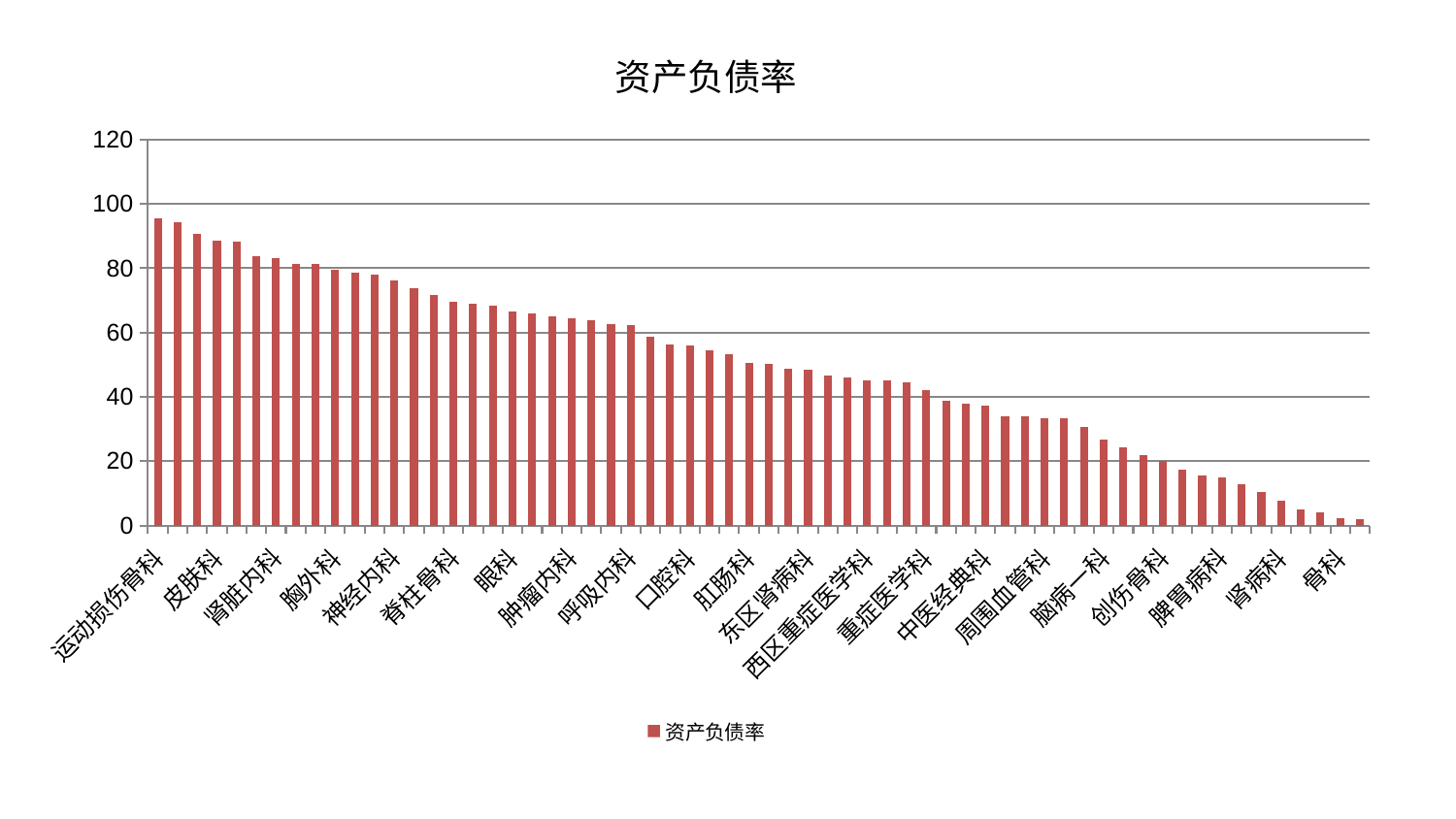

### Chart: 资产负债率

| Category | 资产负债率 |
|---|---|
| 运动损伤骨科 | 95.64269895362574 |
| 心病四科 | 94.26566102494289 |
| 耳鼻喉科 | 90.76494432379576 |
| 皮肤科 | 88.49611864730531 |
| 血液科 | 88.32809875595105 |
| 身心医学科 | 83.62304376712717 |
| 肾脏内科 | 83.30814042175179 |
| 妇科 | 81.48895923891706 |
| 泌尿外科 | 81.21650749541867 |
| 胸外科 | 79.53542722398146 |
| 男科 | 78.7483980548662 |
| 脑病三科 | 78.06193460572408 |
| 神经内科 | 76.14475338433277 |
| 心病三科 | 73.79452325927083 |
| 产科 | 71.81720635081481 |
| 脊柱骨科 | 69.71499619952239 |
| 内分泌科 | 68.83899098268999 |
| 心血管内科 | 68.2386001649684 |
| 眼科 | 66.61159036929159 |
| 康复科 | 65.918136431991 |
| 乳腺甲状腺外科 | 65.1708344504052 |
| 肿瘤内科 | 64.45657721079965 |
| 脑病二科 | 63.94268529733878 |
| 综合内科 | 62.70637322679542 |
| 呼吸内科 | 62.29060209388819 |
| 儿科 | 58.73566321283392 |
| 消化内科 | 56.23370147533411 |
| 口腔科 | 56.07623205924477 |
| 妇二科 | 54.609251563637585 |
| 风湿病科 | 53.178543316800585 |
| 肛肠科 | 50.533389145250986 |
| 显微骨科 | 50.32017073456174 |
| 肝病科 | 48.80316012347203 |
| 东区肾病科 | 48.49557106459965 |
| 心病二科 | 46.67274419332137 |
| 肝胆外科 | 46.03899522323876 |
| 西区重症医学科 | 45.1496336502567 |
| 医院 | 45.056881827952175 |
| 中医外治中心 | 44.588834018755264 |
| 重症医学科 | 42.20258452120176 |
| 东区重症医学科 | 38.785891496165405 |
| 神经外科 | 37.88242047835744 |
| 中医经典科 | 37.148433586069544 |
| 美容皮肤科 | 33.99472912489052 |
| 妇科妇二科合并 | 33.85326686714796 |
| 周围血管科 | 33.4471512484263 |
| 小儿骨科 | 33.206253280833224 |
| 针灸科 | 30.60909951157924 |
| 脑病一科 | 26.740253510649037 |
| 小儿推拿科 | 24.365620851127613 |
| 推拿科 | 21.841132605950907 |
| 创伤骨科 | 20.101944344394408 |
| 普通外科 | 17.46558768971591 |
| 治未病中心 | 15.619351427938977 |
| 脾胃病科 | 14.943110255425939 |
| 脾胃科消化科合并 | 12.830701777744657 |
| 关节骨科 | 10.342567247628608 |
| 肾病科 | 7.571907131599409 |
| 老年医学科 | 4.91202747422701 |
| 微创骨科 | 4.099256030396181 |
| 骨科 | 2.370687718454745 |
| 心病一科 | 2.1187256535418086 |
119